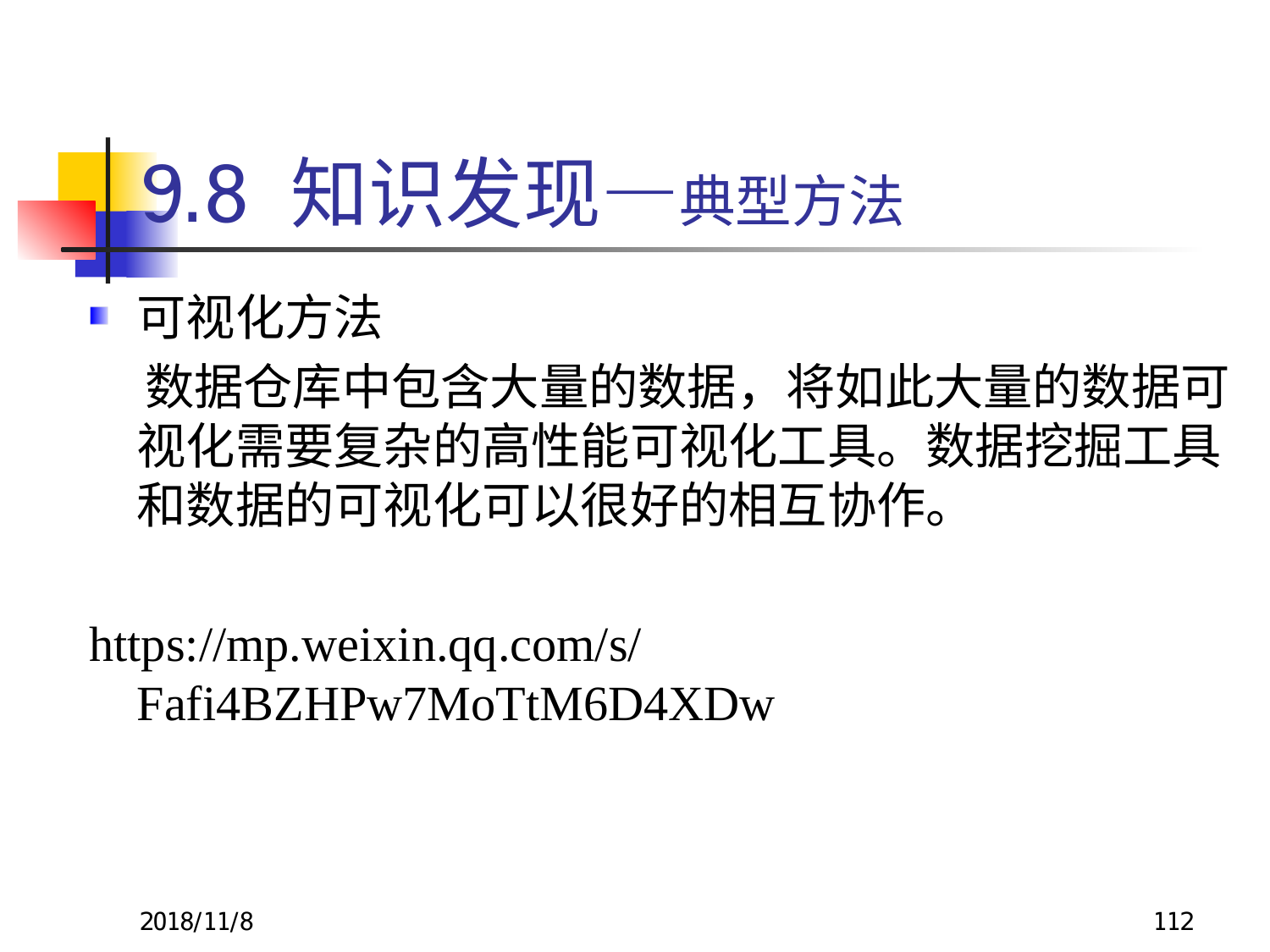

# 9.8 知识发现—典型方法
可视化方法
    数据仓库中包含大量的数据，将如此大量的数据可视化需要复杂的高性能可视化工具。数据挖掘工具和数据的可视化可以很好的相互协作。

https://mp.weixin.qq.com/s/Fafi4BZHPw7MoTtM6D4XDw
2018/11/8
112